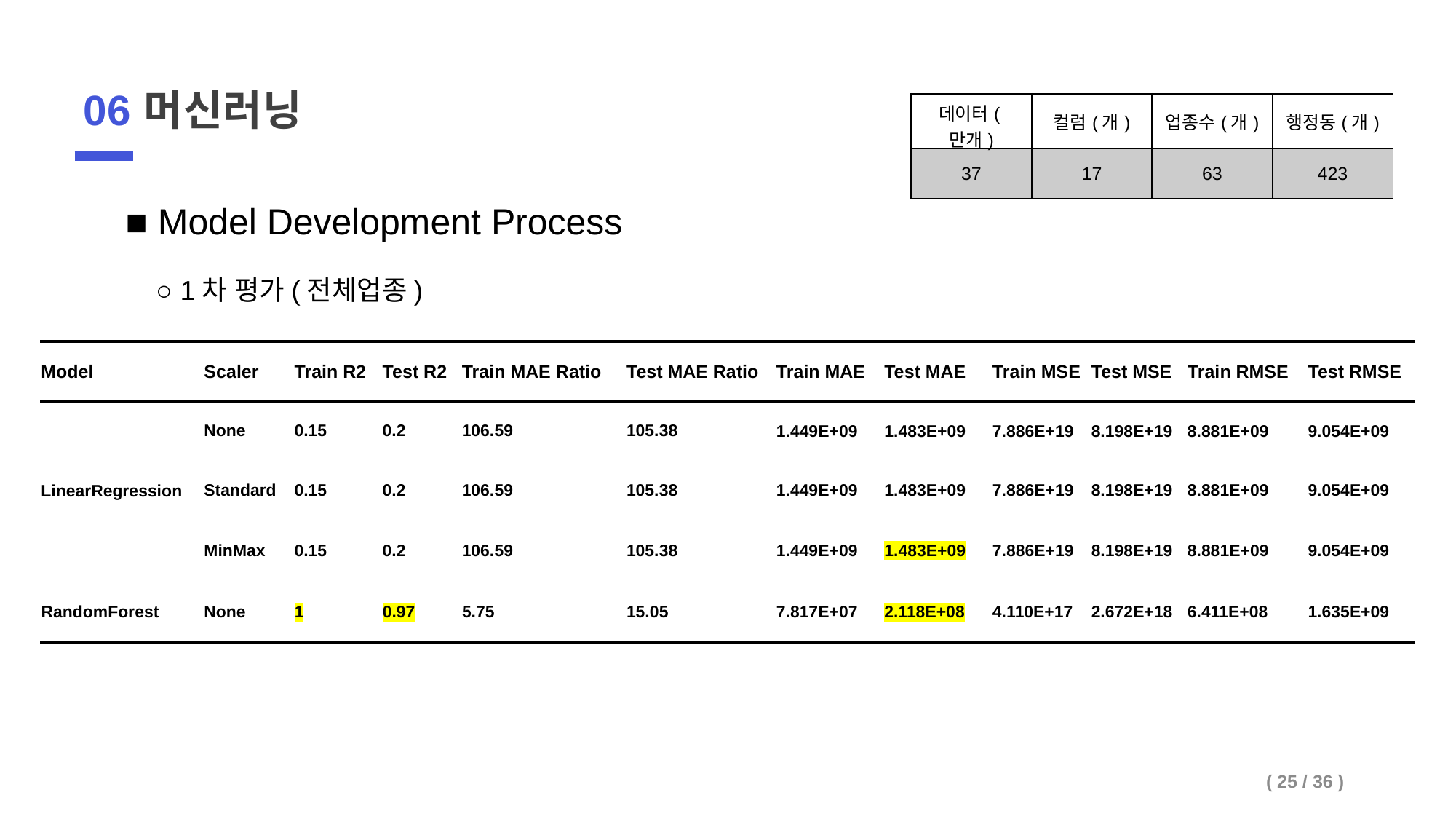

| 데이터(만개) | 컬럼(개) | 업종수(개) | 행정동(개) |
| --- | --- | --- | --- |
| 37 | 17 | 63 | 423 |
06
머신러닝
■ Model Development Process
    ○ 1차 평가(전체업종)
| Model | Scaler | Train R2 | Test R2 | Train MAE Ratio | Test MAE Ratio | Train MAE | Test MAE | Train MSE | Test MSE | Train RMSE | Test RMSE |
| --- | --- | --- | --- | --- | --- | --- | --- | --- | --- | --- | --- |
| LinearRegression | None | 0.15 | 0.2 | 106.59 | 105.38 | 1.449E+09 | 1.483E+09 | 7.886E+19 | 8.198E+19 | 8.881E+09 | 9.054E+09 |
|  | Standard | 0.15 | 0.2 | 106.59 | 105.38 | 1.449E+09 | 1.483E+09 | 7.886E+19 | 8.198E+19 | 8.881E+09 | 9.054E+09 |
|  | MinMax | 0.15 | 0.2 | 106.59 | 105.38 | 1.449E+09 | 1.483E+09 | 7.886E+19 | 8.198E+19 | 8.881E+09 | 9.054E+09 |
| RandomForest | None | 1 | 0.97 | 5.75 | 15.05 | 7.817E+07 | 2.118E+08 | 4.110E+17 | 2.672E+18 | 6.411E+08 | 1.635E+09 |
( 25 / 36 )